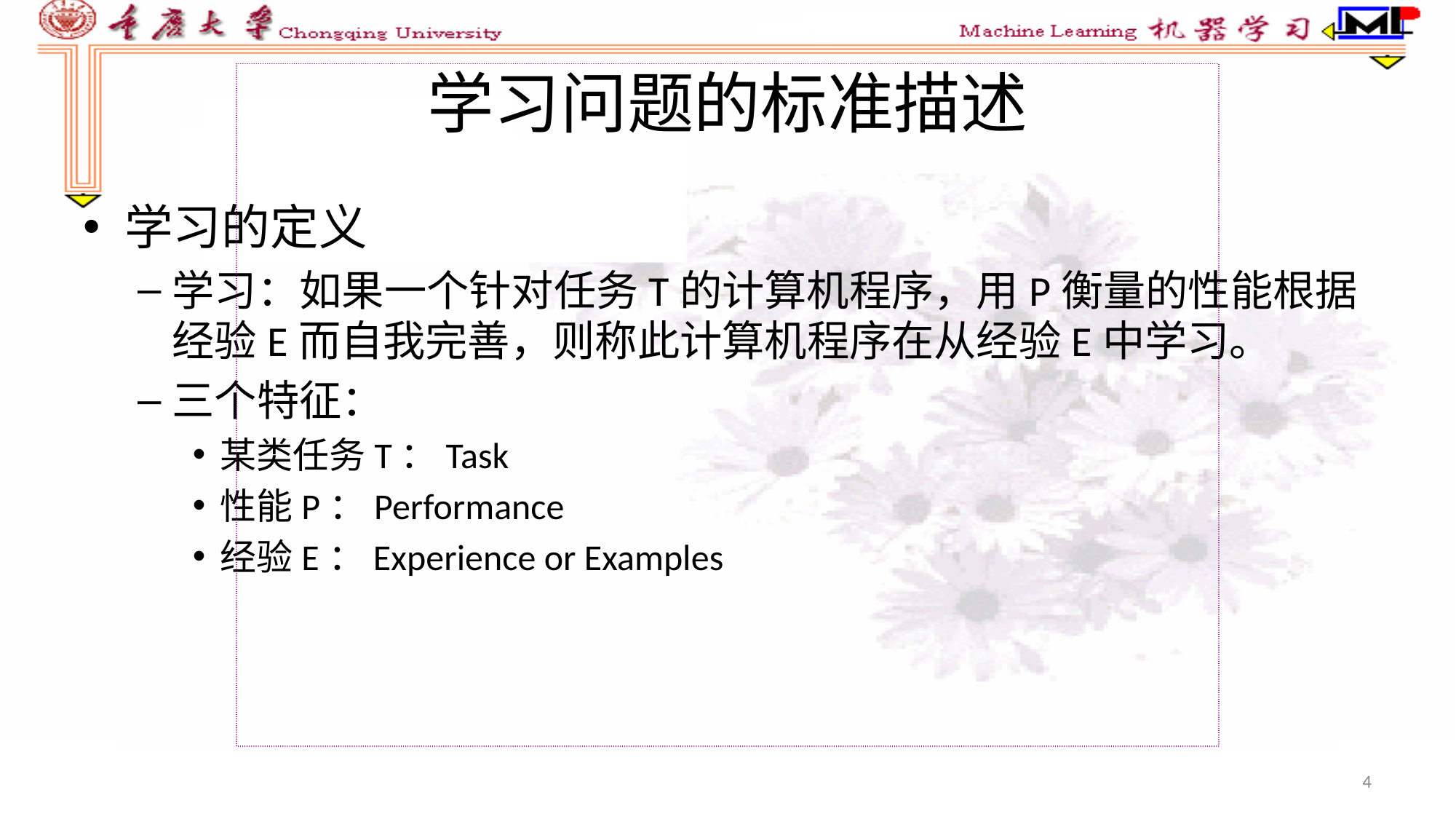

# 学习问题的标准描述

学习的定义
学习：如果一个针对任务T的计算机程序，用P衡量的性能根据经验E而自我完善，则称此计算机程序在从经验E中学习。
三个特征：
某类任务T：Task
性能P：Performance
经验E：Experience or Examples
4